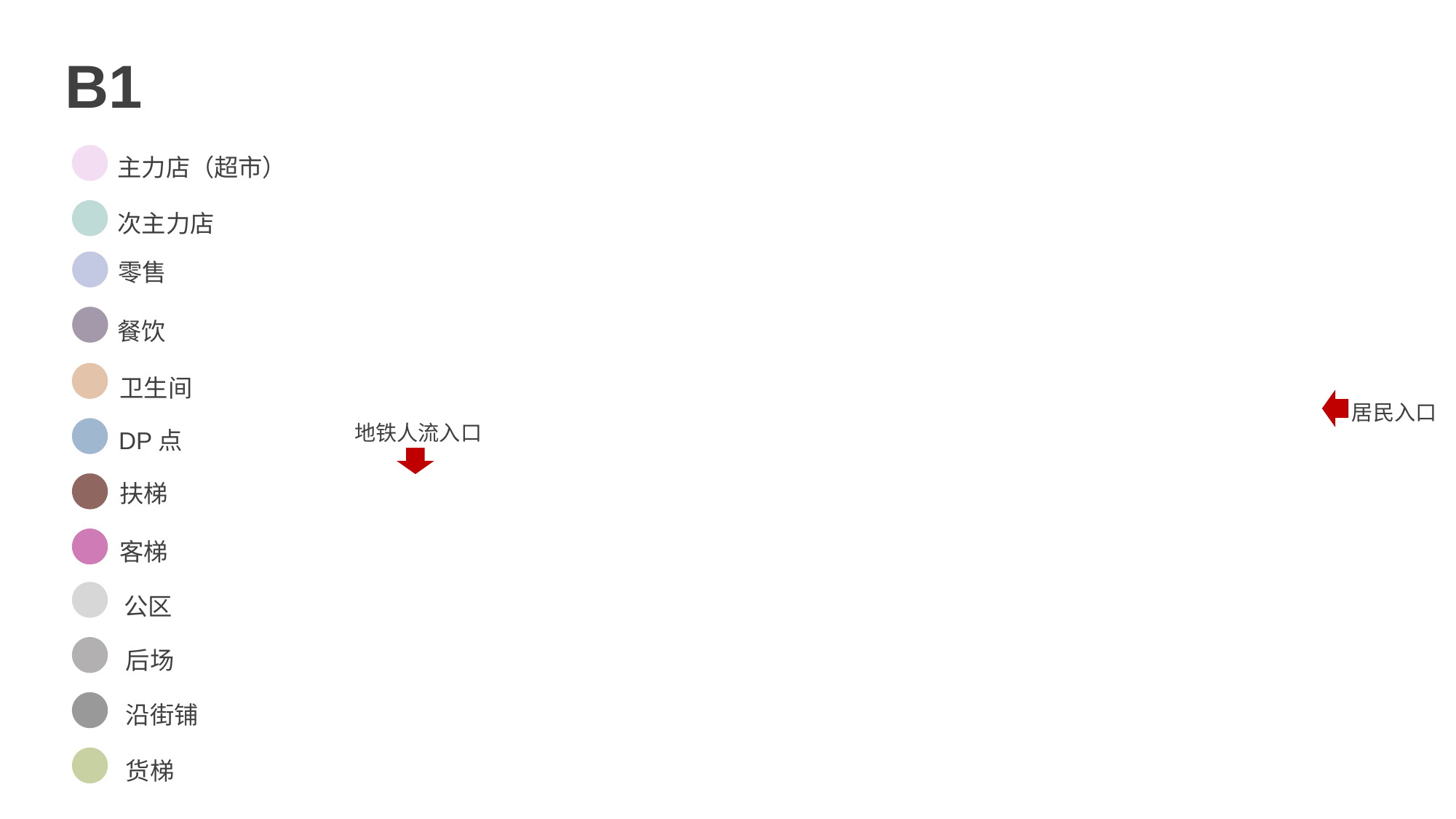

B1
主力店（超市）

次主力店

零售

餐饮

卫生间

居民入口

地铁人流入口
DP点

扶梯

客梯

公区

后场

沿街铺

货梯